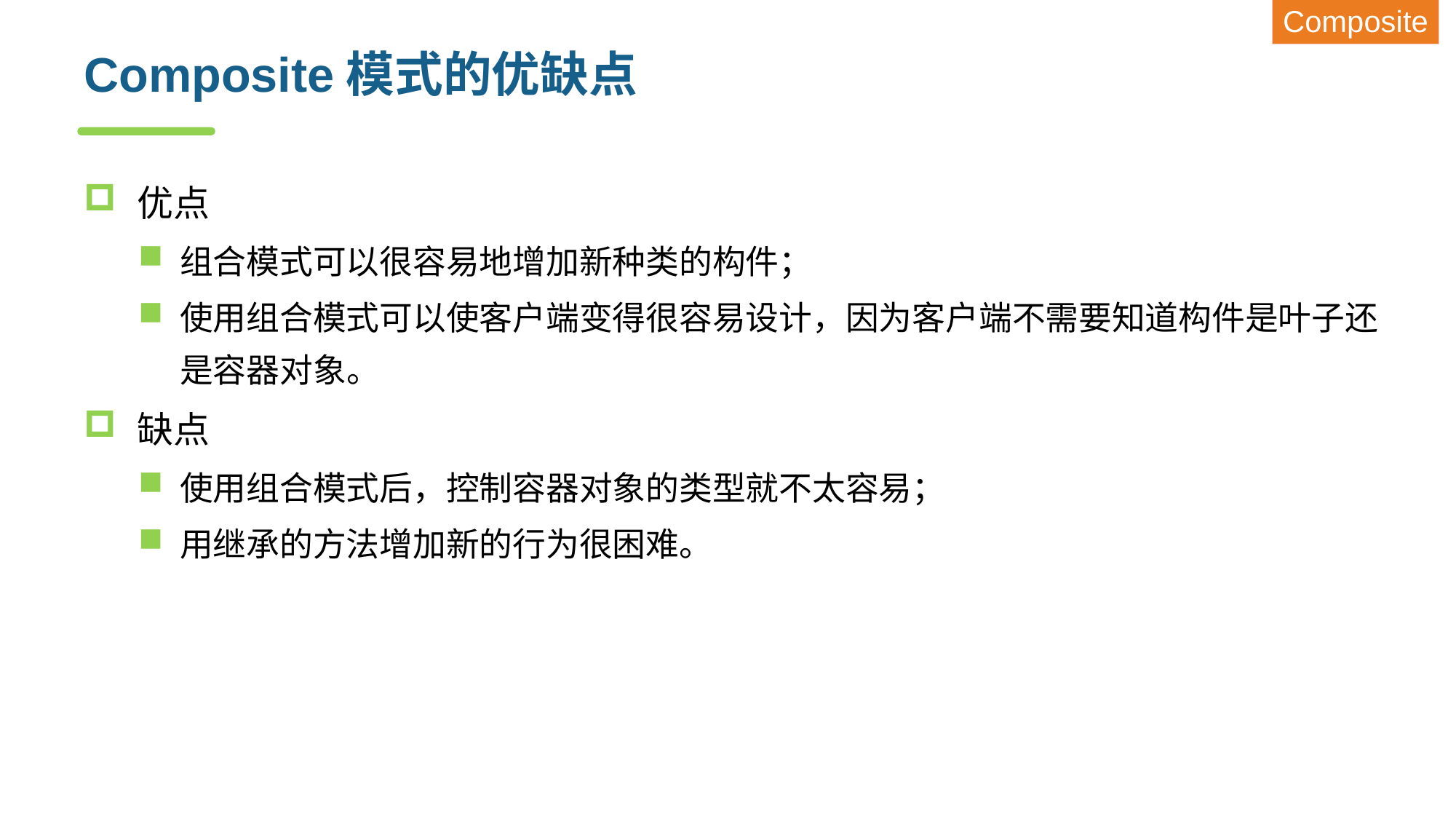

Composite
# Composite模式的优缺点
优点
组合模式可以很容易地增加新种类的构件；
使用组合模式可以使客户端变得很容易设计，因为客户端不需要知道构件是叶子还是容器对象。
缺点
使用组合模式后，控制容器对象的类型就不太容易；
用继承的方法增加新的行为很困难。

105